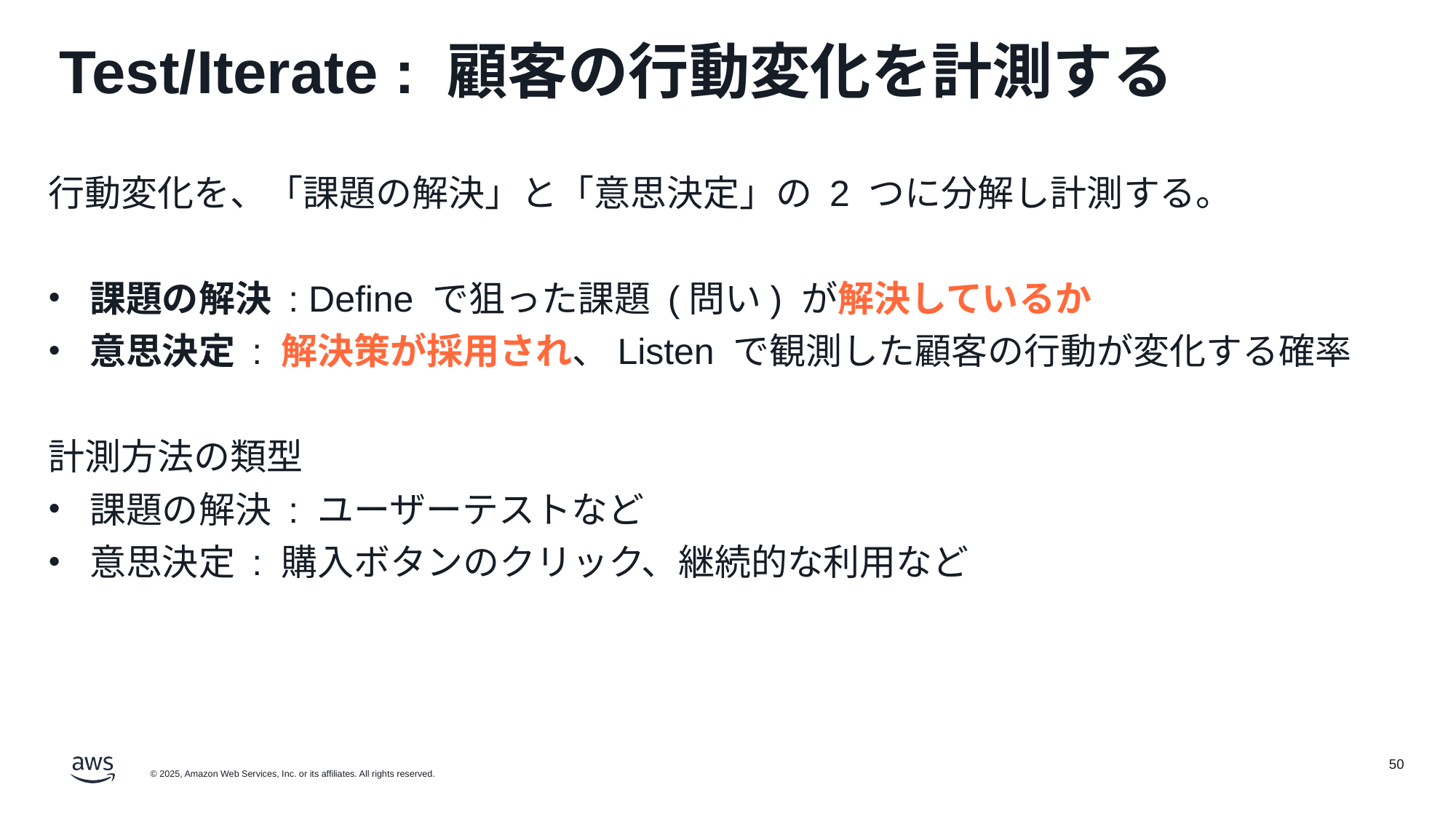

# Test/Iterate : 顧客の行動変化を計測する
行動変化を、「課題の解決」と「意思決定」の 2 つに分解し計測する。

課題の解決 : Define で狙った課題 (問い) が解決しているか
意思決定 : 解決策が採用され、Listen で観測した顧客の行動が変化する確率

計測方法の類型
課題の解決 : ユーザーテストなど
意思決定 : 購入ボタンのクリック、継続的な利用など

50